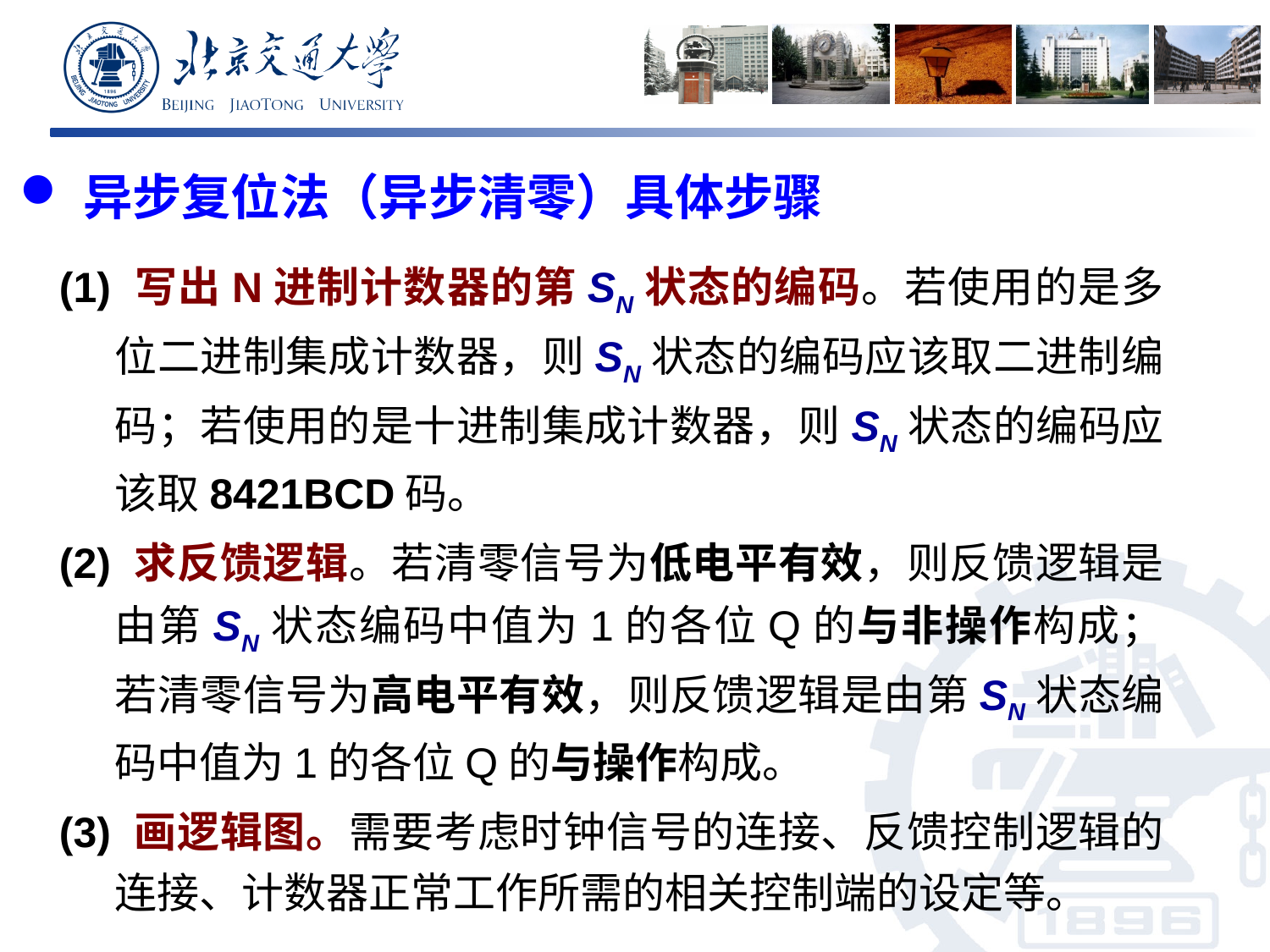

异步复位法（异步清零）具体步骤
(1) 写出N进制计数器的第SN状态的编码。若使用的是多位二进制集成计数器，则SN状态的编码应该取二进制编码；若使用的是十进制集成计数器，则SN状态的编码应该取8421BCD码。
(2) 求反馈逻辑。若清零信号为低电平有效，则反馈逻辑是由第SN状态编码中值为1的各位Q的与非操作构成；若清零信号为高电平有效，则反馈逻辑是由第SN状态编码中值为1的各位Q的与操作构成。
(3) 画逻辑图。需要考虑时钟信号的连接、反馈控制逻辑的连接、计数器正常工作所需的相关控制端的设定等。